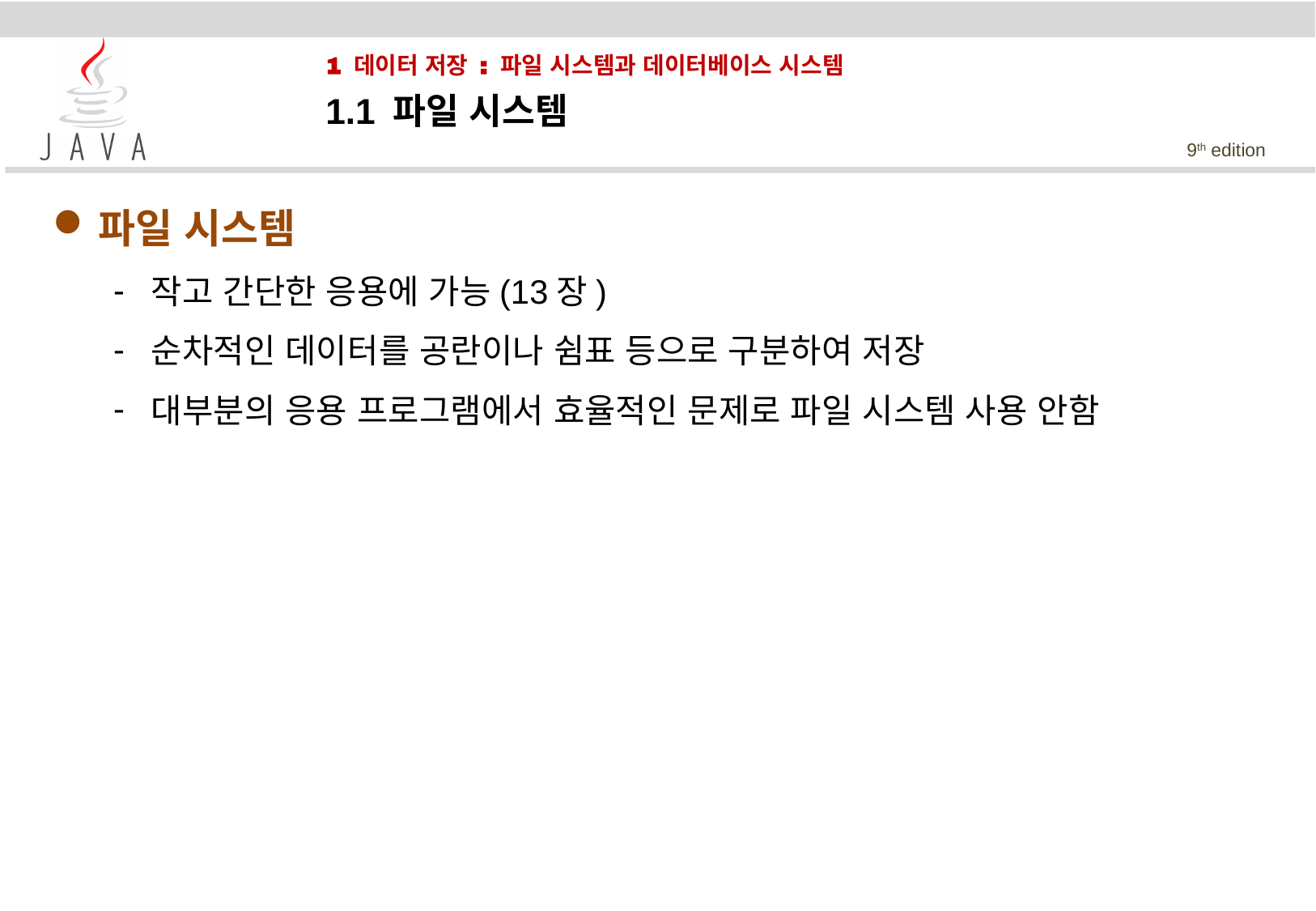

# 1 데이터 저장 : 파일 시스템과 데이터베이스 시스템
1.1 파일 시스템
파일 시스템
작고 간단한 응용에 가능(13장)
순차적인 데이터를 공란이나 쉼표 등으로 구분하여 저장
대부분의 응용 프로그램에서 효율적인 문제로 파일 시스템 사용 안함